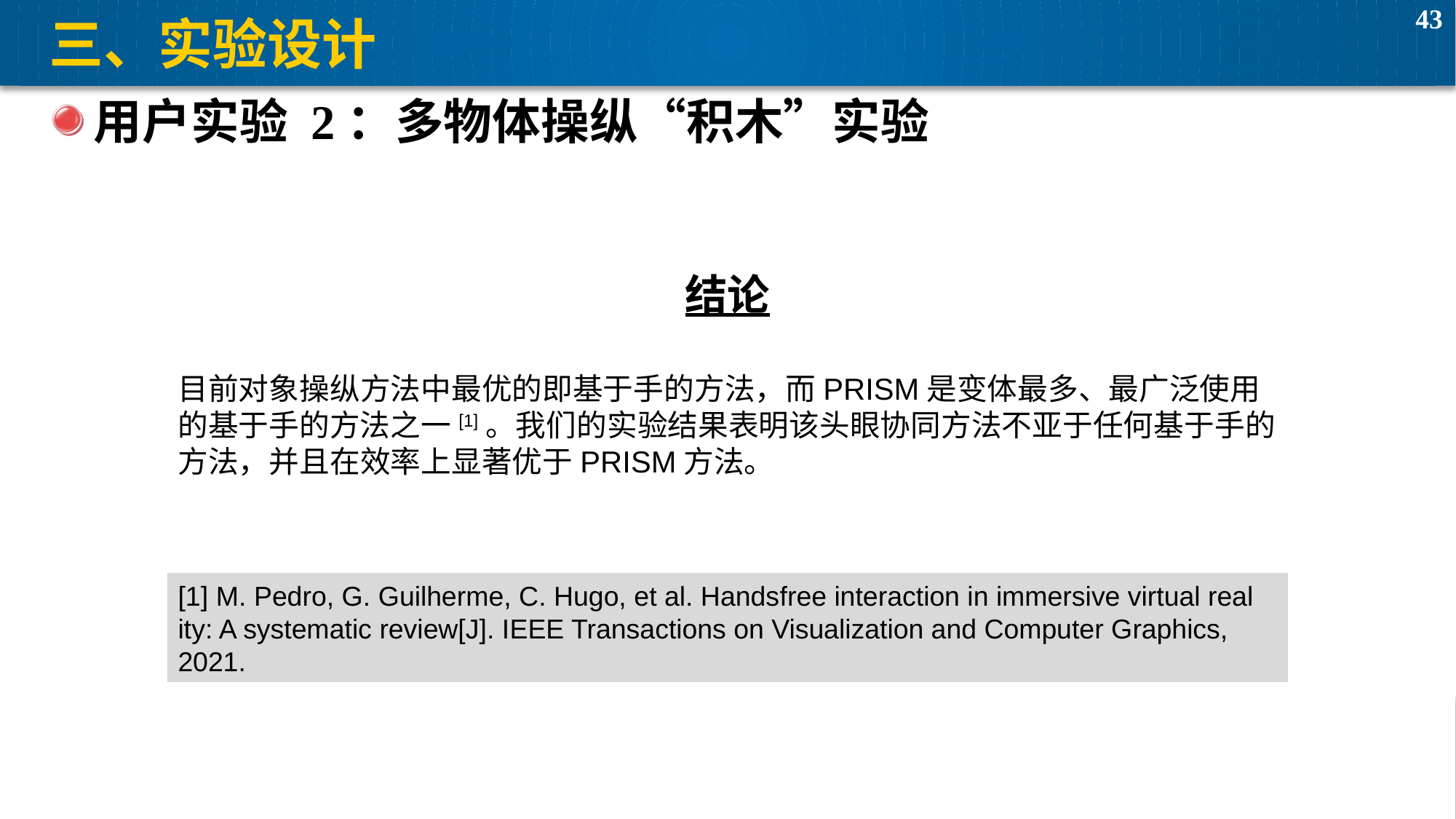

# 三、实验设计
用户实验 2：多物体操纵“积木”实验
结论

目前对象操纵方法中最优的即基于手的方法，而PRISM是变体最多、最广泛使用的基于手的方法之一[1]。我们的实验结果表明该头眼协同方法不亚于任何基于手的方法，并且在效率上显著优于PRISM方法。
[1] M. Pedro, G. Guilherme, C. Hugo, et al. Hands­free interaction in immersive virtual real­ity: A systematic review[J]. IEEE Transactions on Visualization and Computer Graphics, 2021.